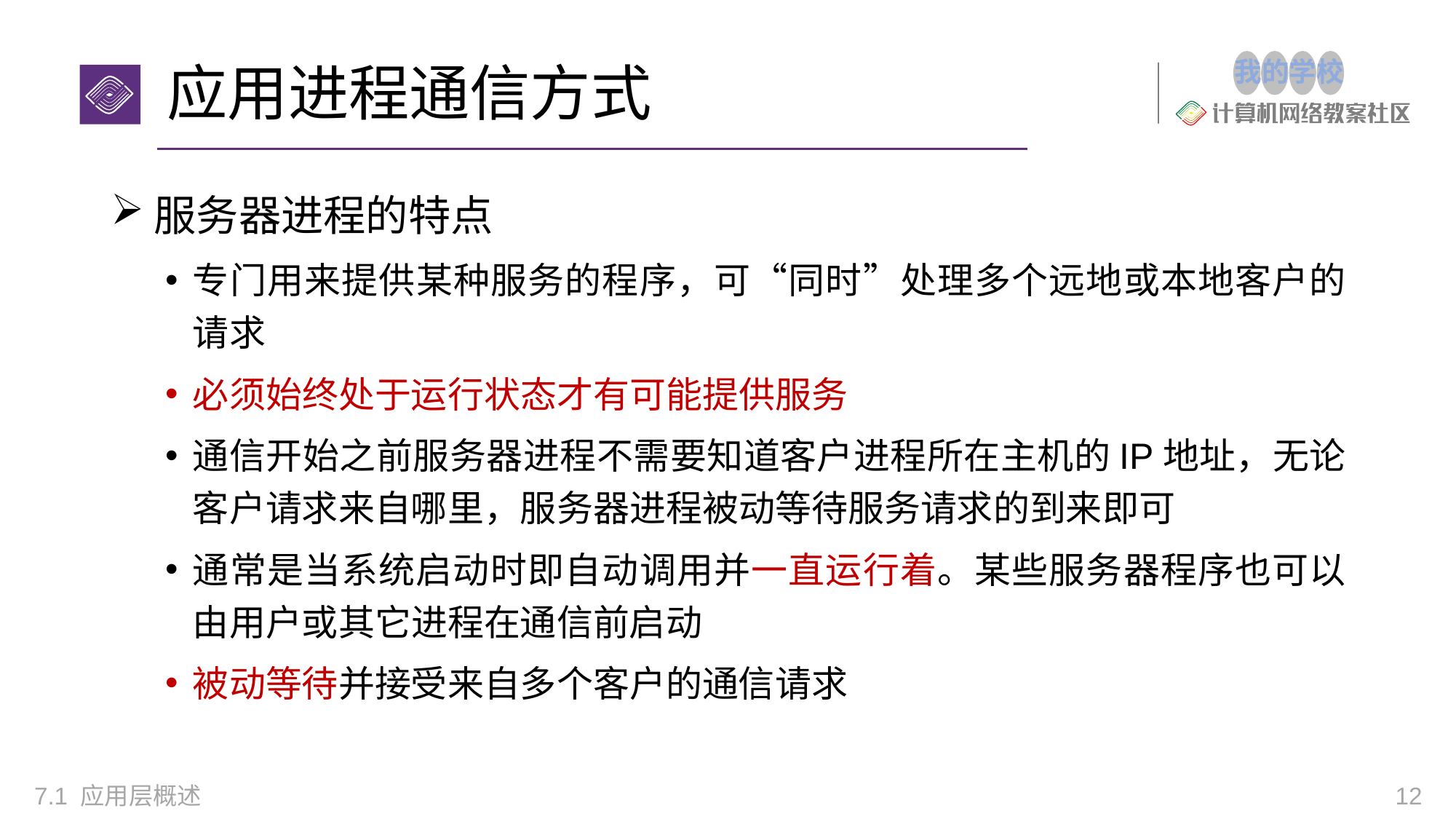

# 应用进程通信方式
服务器进程的特点
专门用来提供某种服务的程序，可“同时”处理多个远地或本地客户的请求
必须始终处于运行状态才有可能提供服务
通信开始之前服务器进程不需要知道客户进程所在主机的IP地址，无论客户请求来自哪里，服务器进程被动等待服务请求的到来即可
通常是当系统启动时即自动调用并一直运行着。某些服务器程序也可以由用户或其它进程在通信前启动
被动等待并接受来自多个客户的通信请求

7.1 应用层概述
12